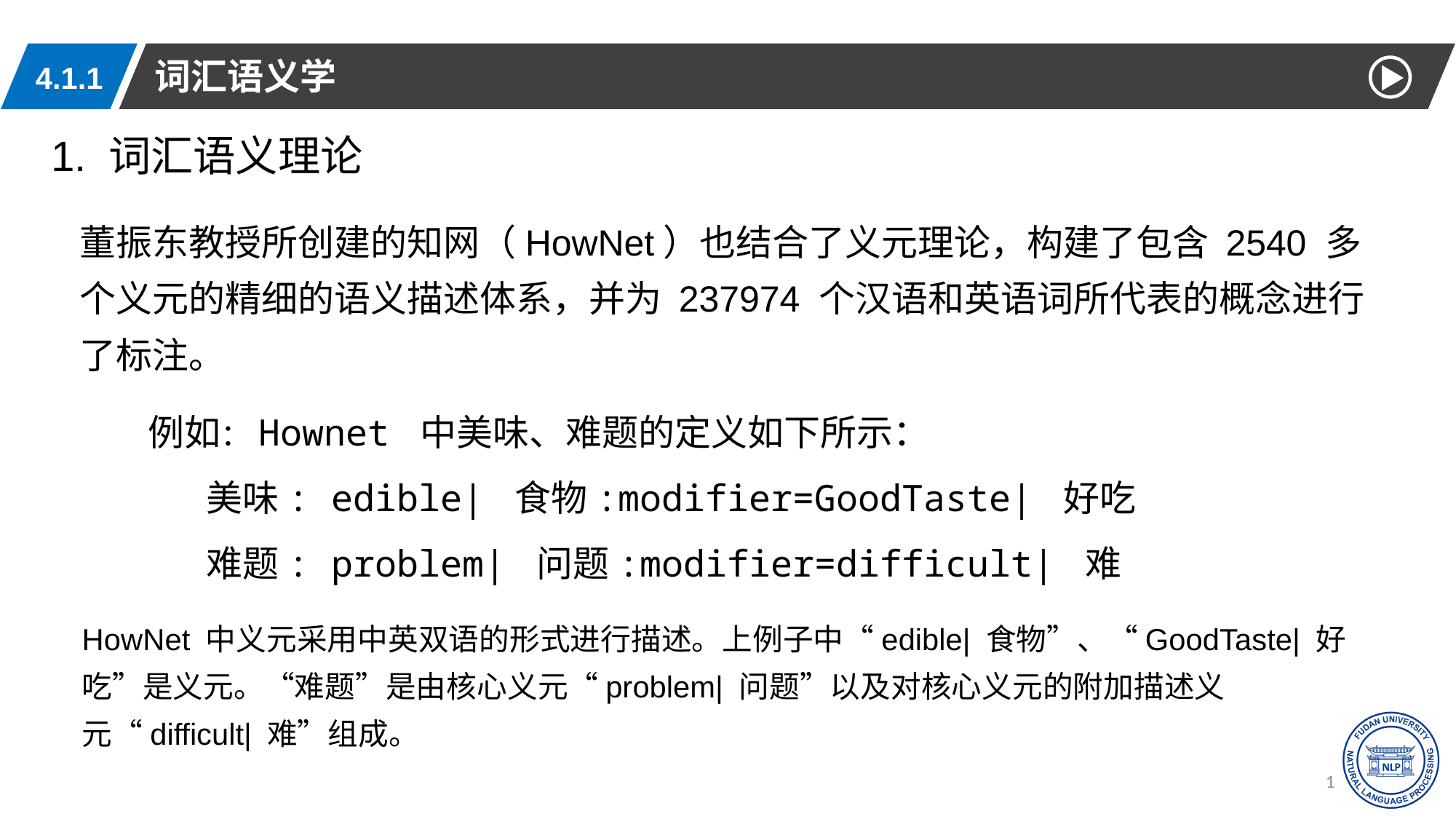

词汇语义学
4.1.1

1. 词汇语义理论
董振东教授所创建的知网（HowNet）也结合了义元理论，构建了包含 2540 多个义元的精细的语义描述体系，并为 237974 个汉语和英语词所代表的概念进行了标注。
例如：Hownet 中美味、难题的定义如下所示：
      美味: edible| 食物:modifier=GoodTaste| 好吃
      难题: problem| 问题:modifier=difficult| 难
HowNet 中义元采用中英双语的形式进行描述。上例子中“edible| 食物”、“GoodTaste| 好吃”是义元。“难题”是由核心义元“problem| 问题”以及对核心义元的附加描述义元“difficult| 难”组成。
11